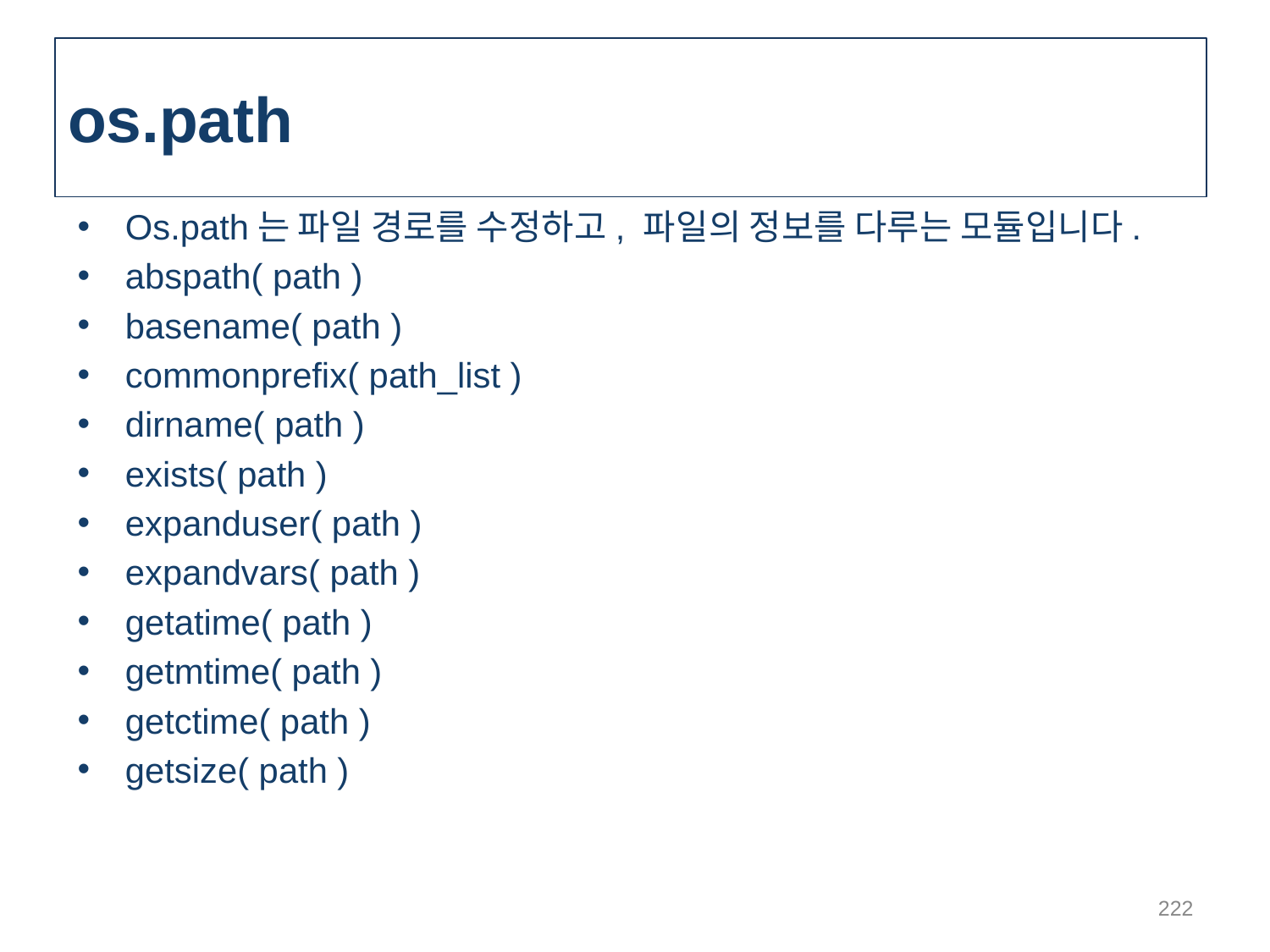

# os.path
Os.path는 파일 경로를 수정하고, 파일의 정보를 다루는 모듈입니다.
abspath( path )
basename( path )
commonprefix( path_list )
dirname( path )
exists( path )
expanduser( path )
expandvars( path )
getatime( path )
getmtime( path )
getctime( path )
getsize( path )

222